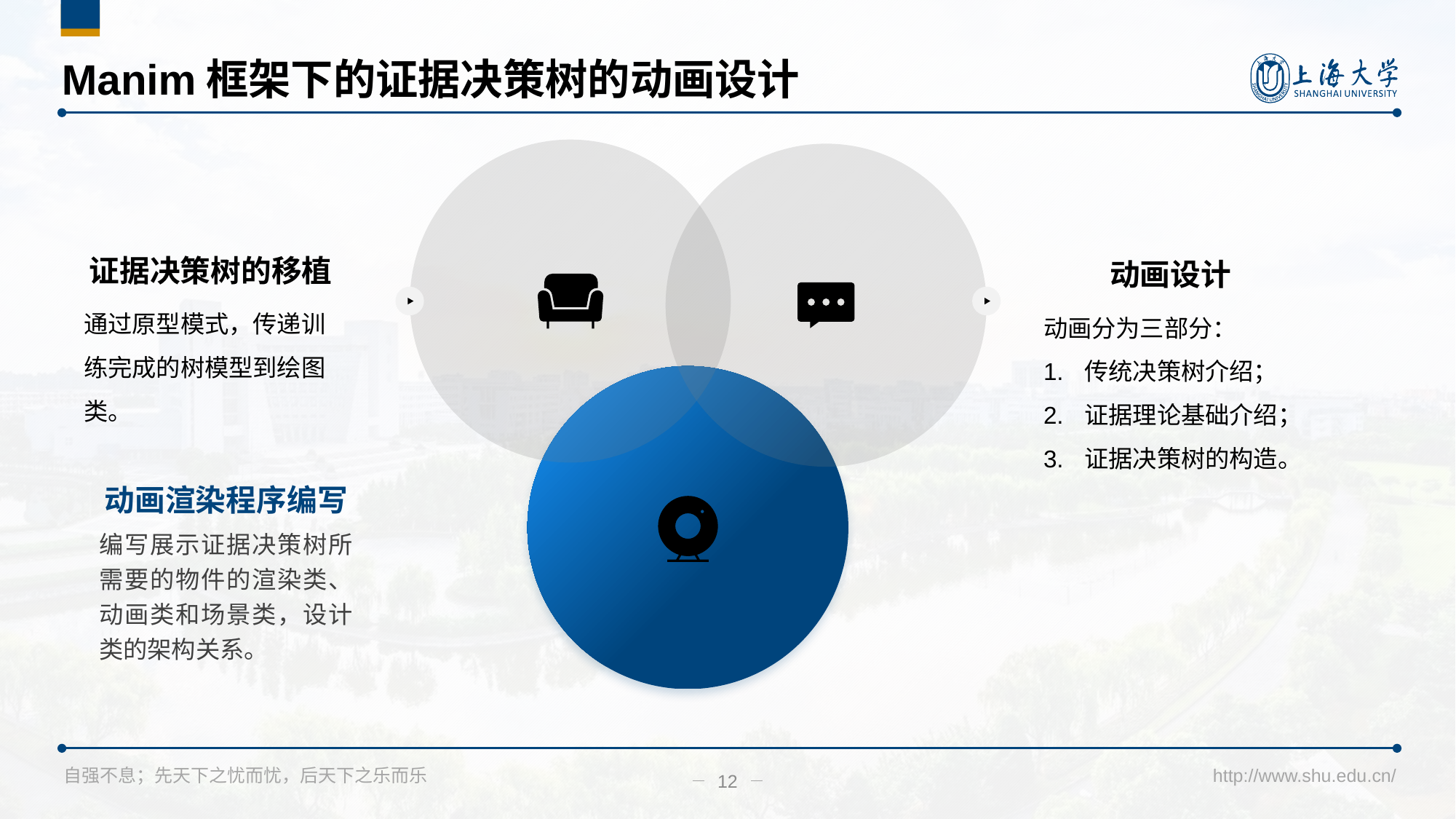

# Manim框架下的证据决策树的动画设计

证据决策树的移植
通过原型模式，传递训练完成的树模型到绘图类。
动画设计
动画分为三部分：
传统决策树介绍；
证据理论基础介绍；
证据决策树的构造。

动画渲染程序编写
编写展示证据决策树所需要的物件的渲染类、动画类和场景类，设计类的架构关系。

12